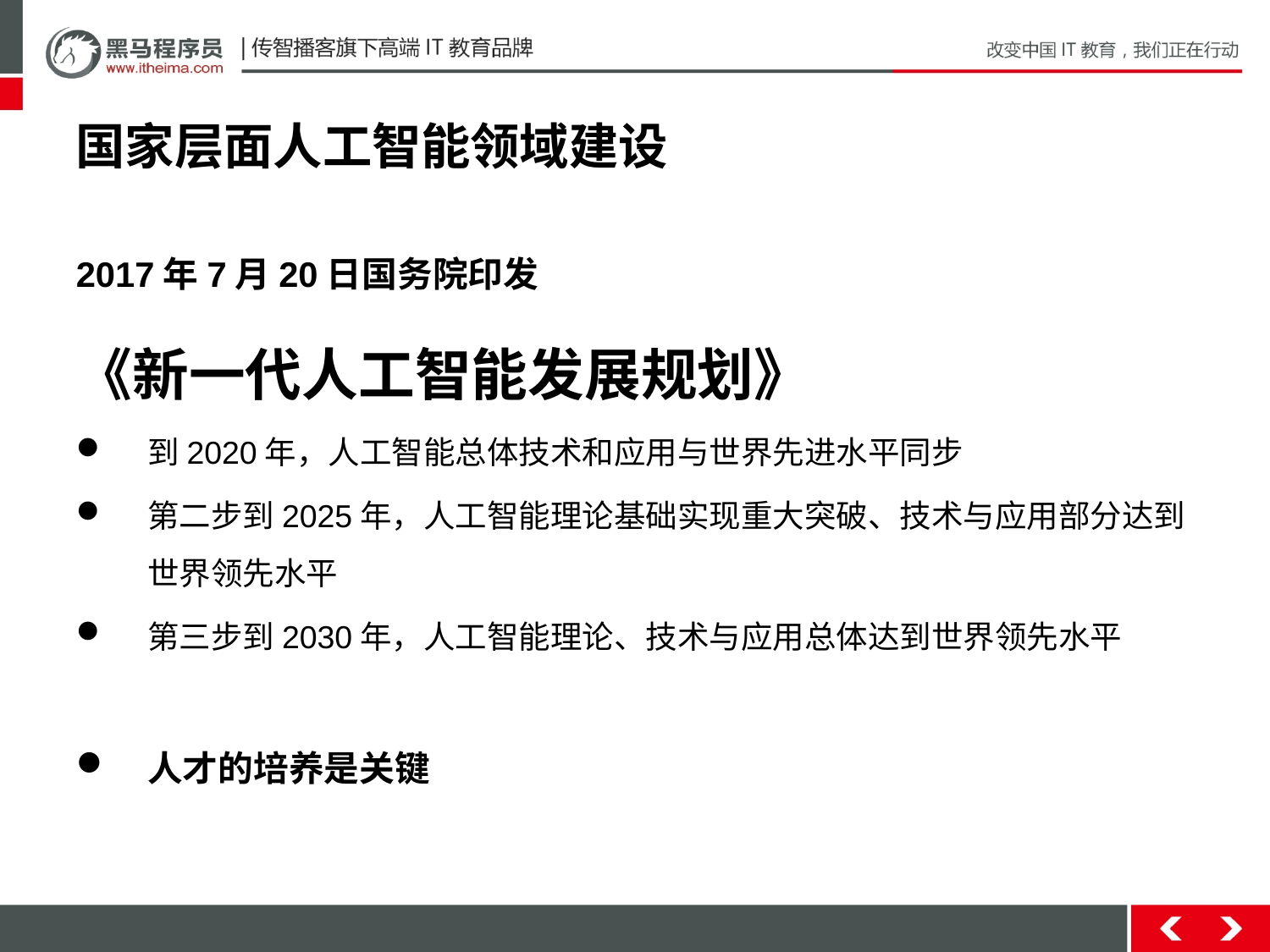

# 国家层面人工智能领域建设
2017年7月20日国务院印发
《新一代人工智能发展规划》
到2020年，人工智能总体技术和应用与世界先进水平同步
第二步到2025年，人工智能理论基础实现重大突破、技术与应用部分达到世界领先水平
第三步到2030年，人工智能理论、技术与应用总体达到世界领先水平

人才的培养是关键